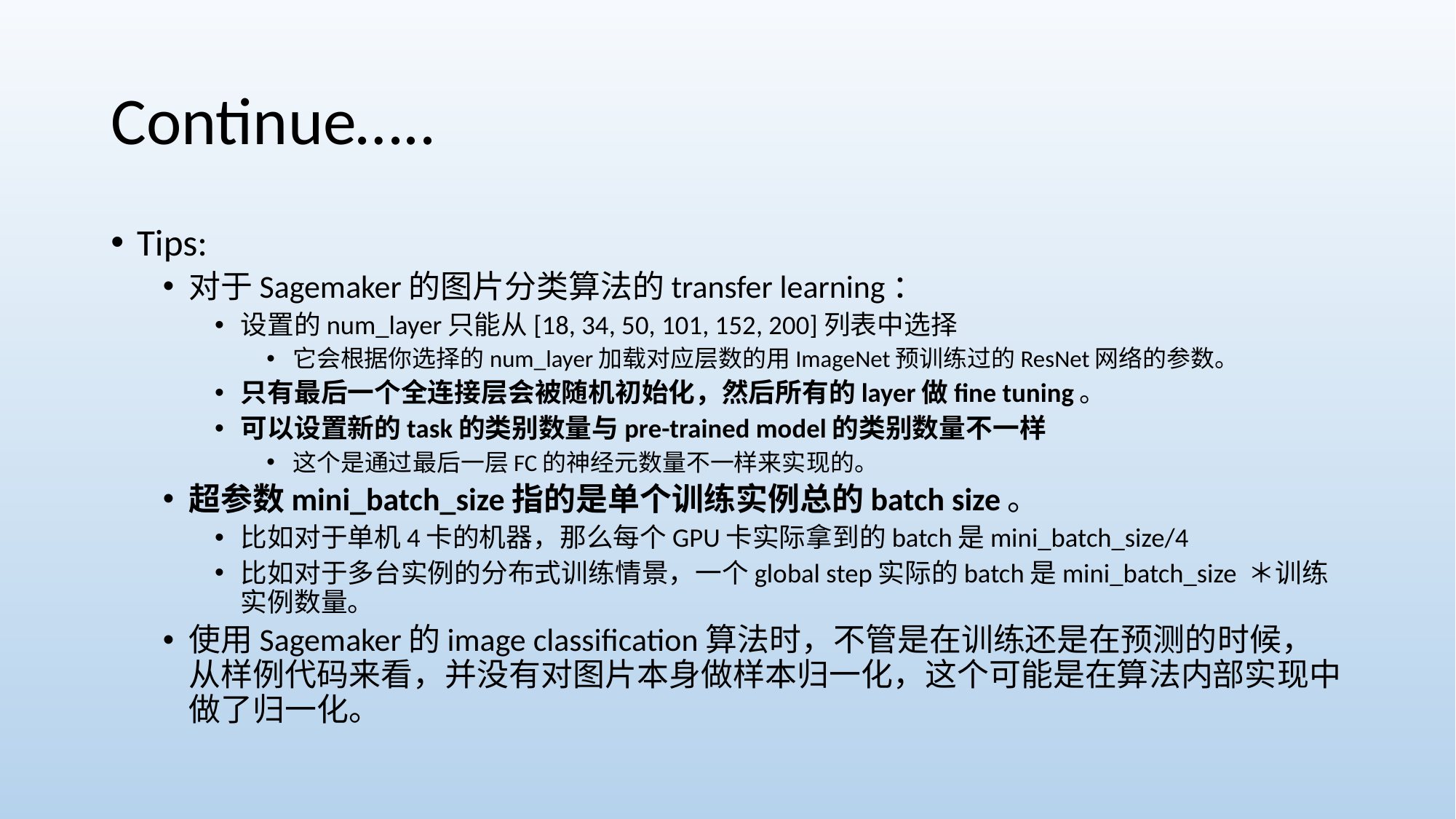

# Continue…..
Tips:
对于Sagemaker的图片分类算法的transfer learning：
设置的num_layer只能从[18, 34, 50, 101, 152, 200]列表中选择
它会根据你选择的num_layer加载对应层数的用ImageNet预训练过的ResNet网络的参数。
只有最后一个全连接层会被随机初始化，然后所有的layer做fine tuning。
可以设置新的task的类别数量与pre-trained model的类别数量不一样
这个是通过最后一层FC的神经元数量不一样来实现的。
超参数mini_batch_size指的是单个训练实例总的batch size。
比如对于单机4卡的机器，那么每个GPU卡实际拿到的batch是mini_batch_size/4
比如对于多台实例的分布式训练情景，一个global step实际的batch是mini_batch_size ＊训练实例数量。
使用Sagemaker的image classification算法时，不管是在训练还是在预测的时候，从样例代码来看，并没有对图片本身做样本归一化，这个可能是在算法内部实现中做了归一化。